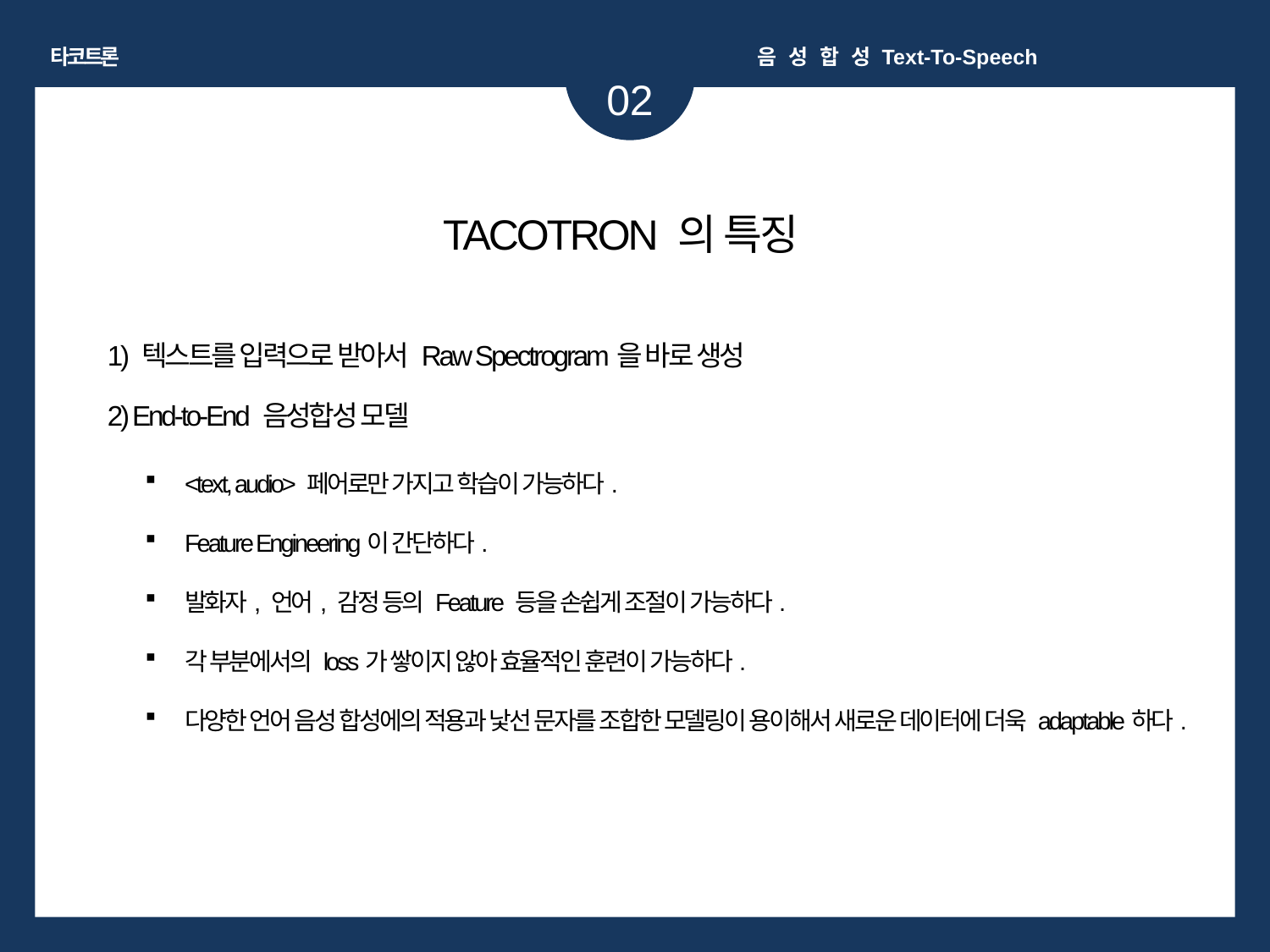

타코트론
음  성  합  성 Text-To-Speech
02

TACOTRON 의 특징
1) 텍스트를 입력으로 받아서 Raw Spectrogram을 바로 생성

2) End-to-End 음성합성 모델
<text, audio> 페어로만 가지고 학습이 가능하다.
Feature Engineering이 간단하다.
발화자, 언어, 감정 등의 Feature 등을 손쉽게 조절이 가능하다.
각 부분에서의 loss가 쌓이지 않아 효율적인 훈련이 가능하다.
다양한 언어 음성 합성에의 적용과 낯선 문자를 조합한 모델링이 용이해서 새로운 데이터에 더욱 adaptable하다.